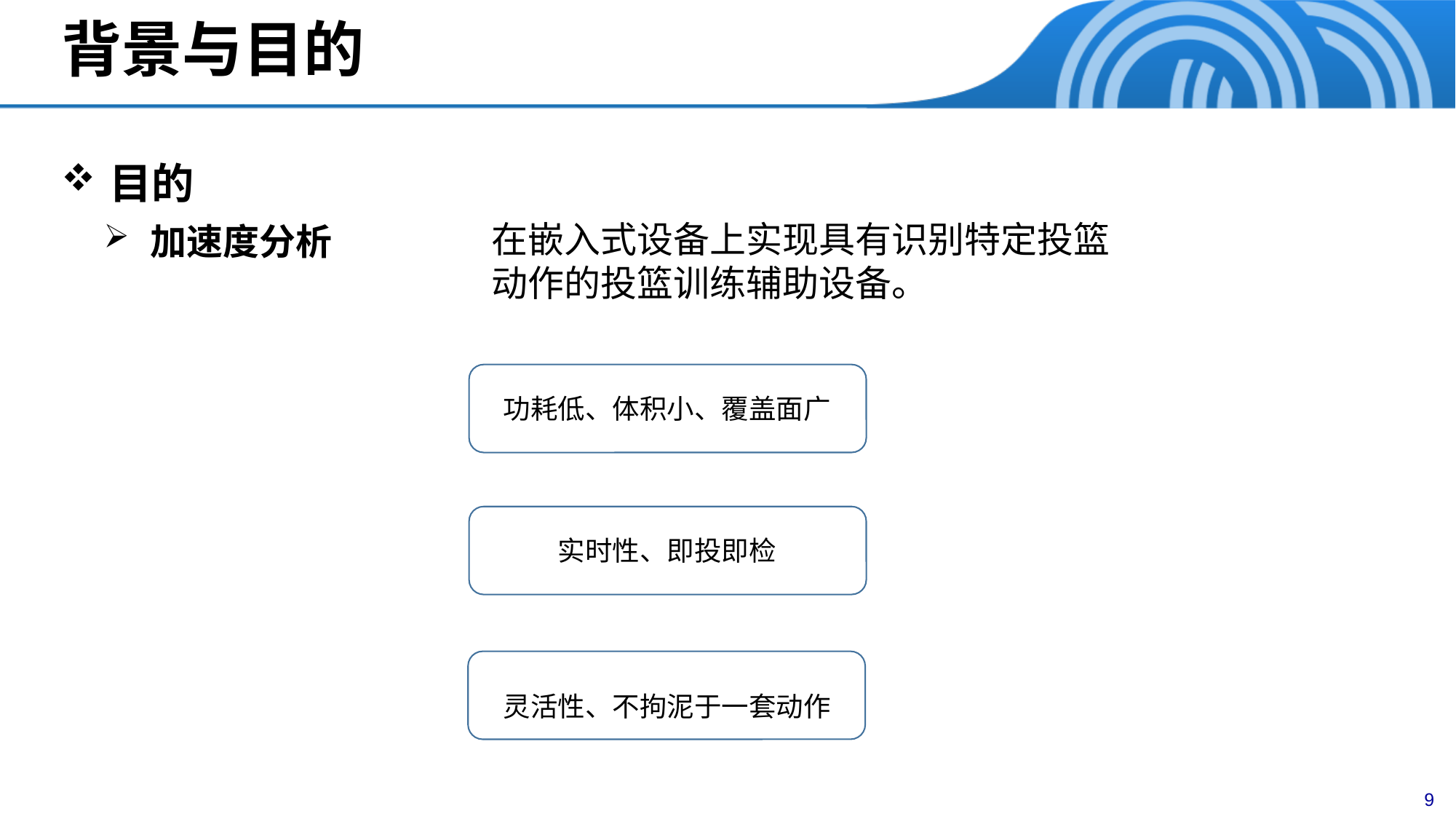

# 背景与目的
目的
加速度分析

在嵌入式设备上实现具有识别特定投篮动作的投篮训练辅助设备。

功耗低、体积小、覆盖面广

实时性、即投即检

灵活性、不拘泥于一套动作